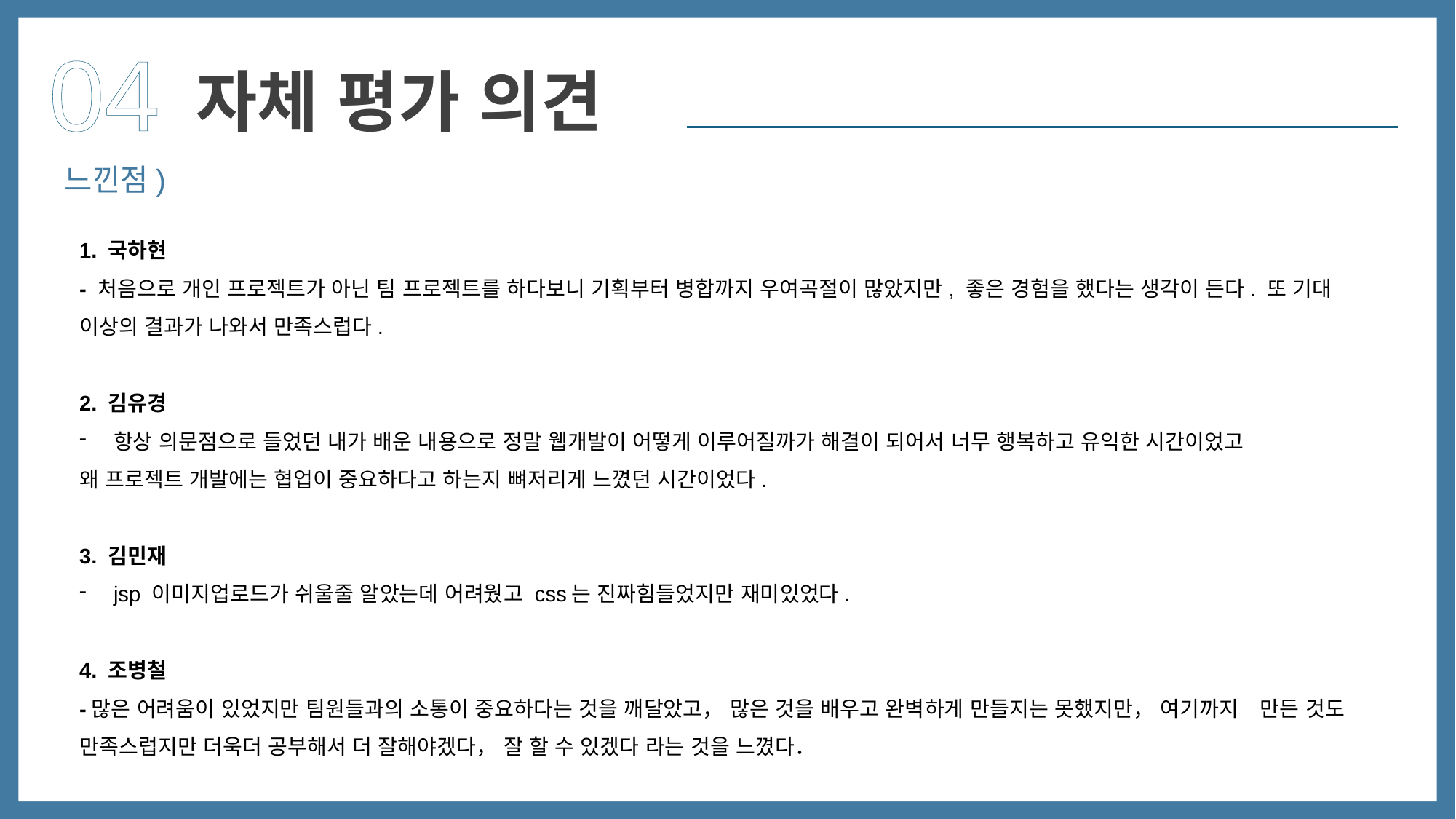

04
자체 평가 의견
느낀점)
1. 국하현
- 처음으로 개인 프로젝트가 아닌 팀 프로젝트를 하다보니 기획부터 병합까지 우여곡절이 많았지만, 좋은 경험을 했다는 생각이 든다. 또 기대 이상의 결과가 나와서 만족스럽다.

2. 김유경
항상 의문점으로 들었던 내가 배운 내용으로 정말 웹개발이 어떻게 이루어질까가 해결이 되어서 너무 행복하고 유익한 시간이었고
왜 프로젝트 개발에는 협업이 중요하다고 하는지 뼈저리게 느꼈던 시간이었다.

3. 김민재
jsp 이미지업로드가 쉬울줄 알았는데 어려웠고 css는 진짜힘들었지만 재미있었다.

4. 조병철
-많은 어려움이 있었지만 팀원들과의 소통이 중요하다는 것을 깨달았고， 많은 것을 배우고 완벽하게 만들지는 못했지만， 여기까지　만든 것도 만족스럽지만 더욱더 공부해서 더 잘해야겠다， 잘 할 수 있겠다 라는 것을 느꼈다．